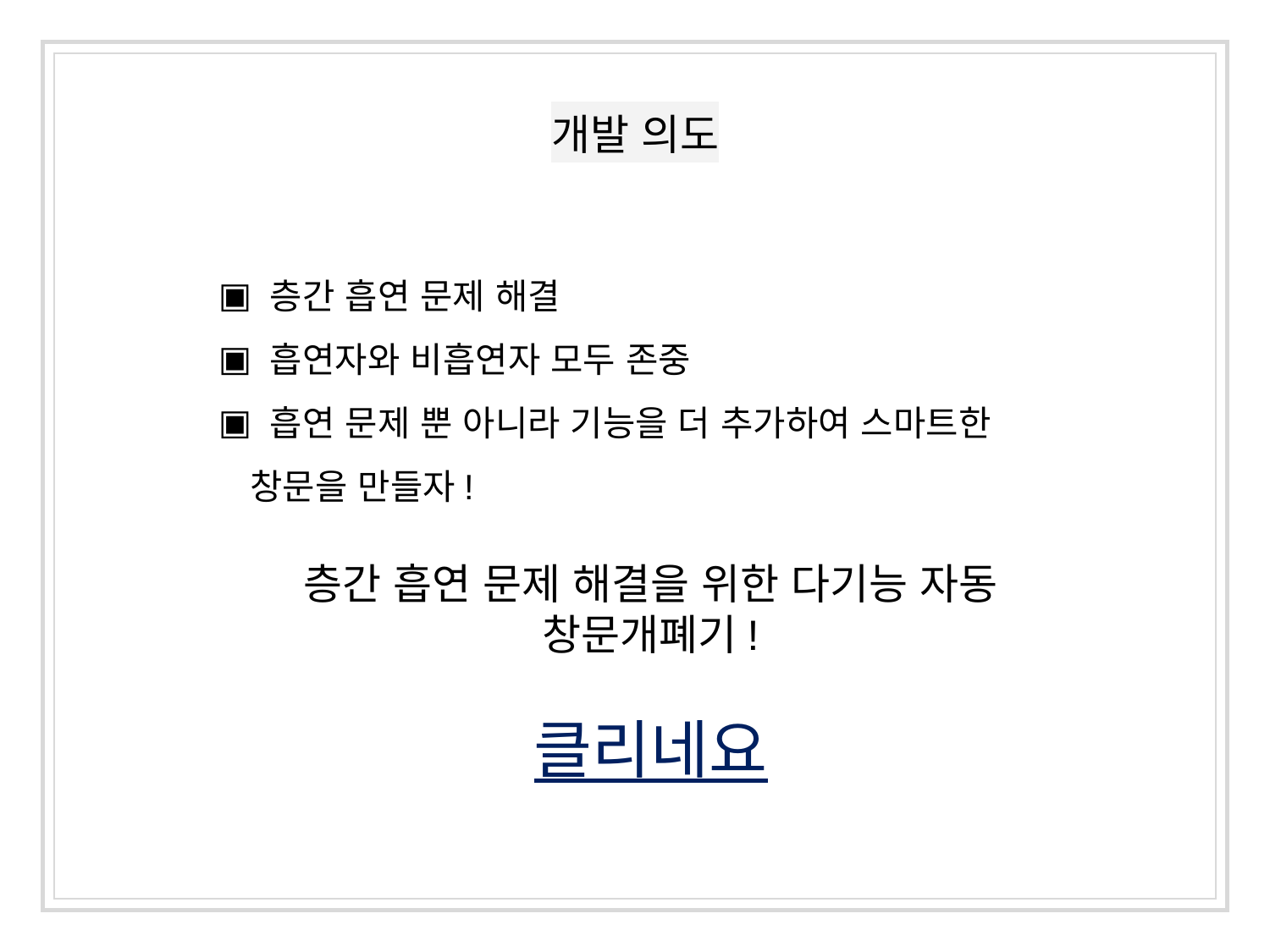

# 개발 의도
 층간 흡연 문제 해결
 흡연자와 비흡연자 모두 존중
 흡연 문제 뿐 아니라 기능을 더 추가하여 스마트한 창문을 만들자!

층간 흡연 문제 해결을 위한 다기능 자동 창문개폐기!

클리네요